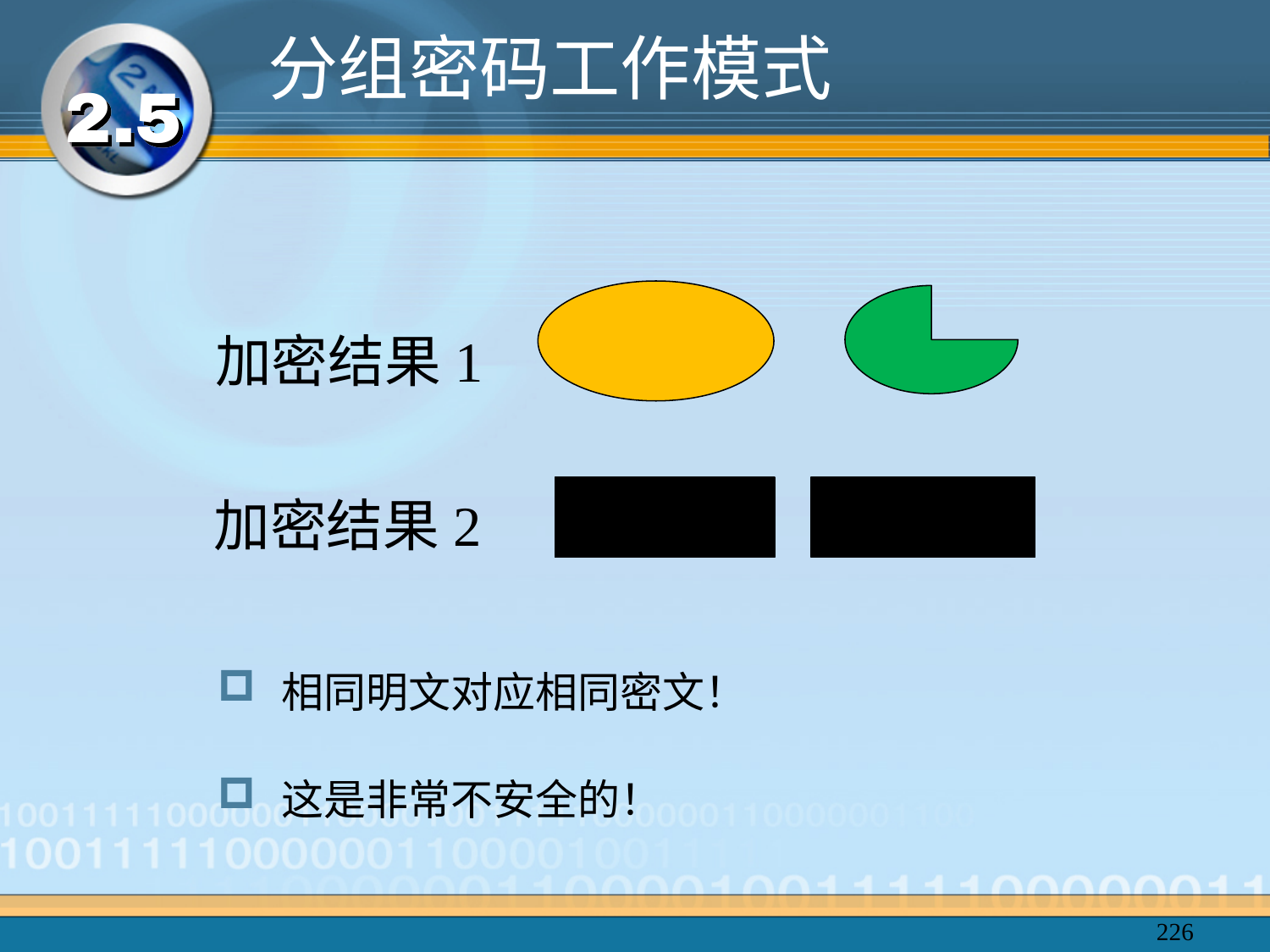

分组密码工作模式
2.5

加密结果1

加密结果2
相同明文对应相同密文！
这是非常不安全的！
226